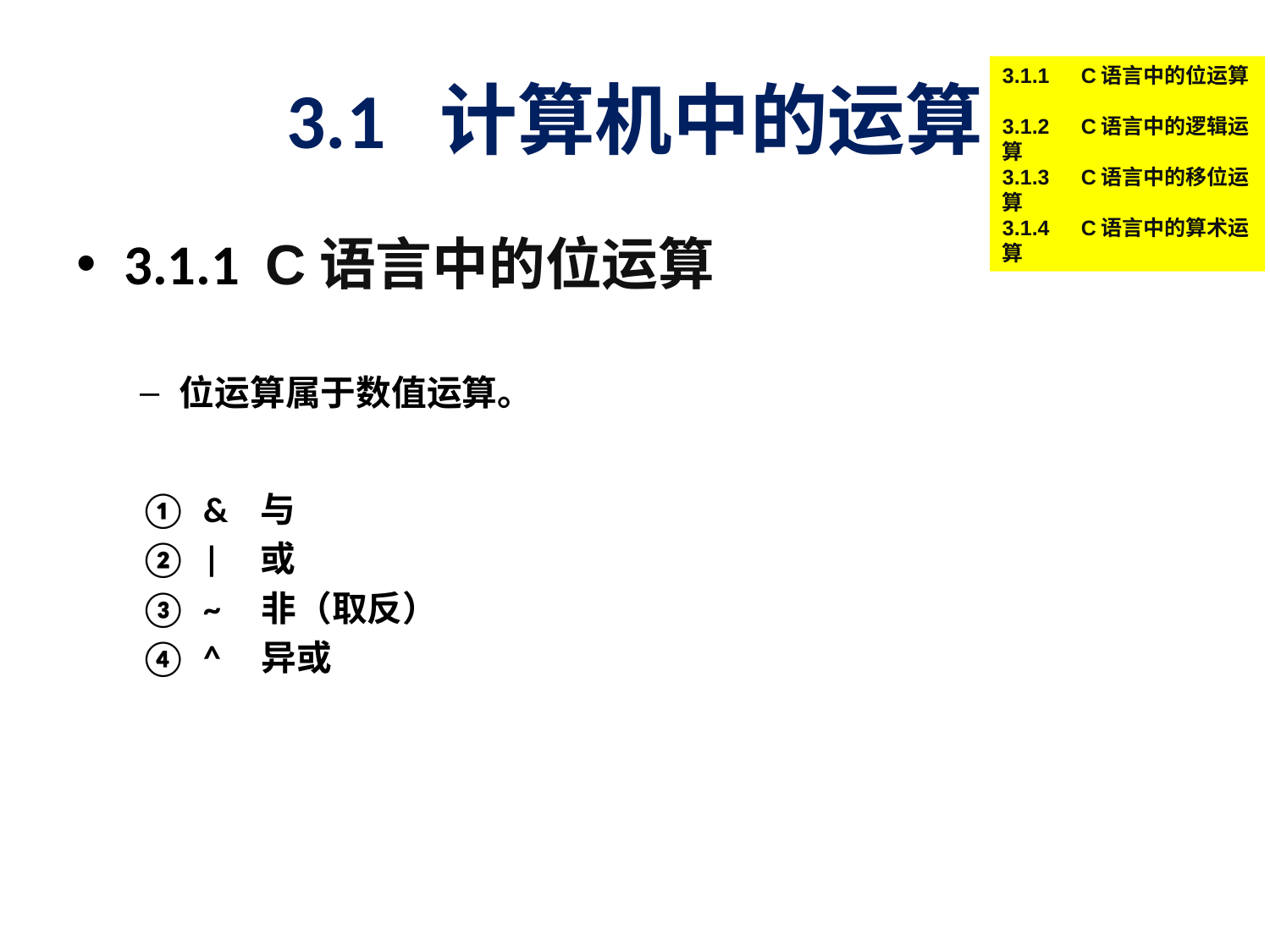

# 3.1  计算机中的运算
3.1.1　C语言中的位运算
3.1.2　C语言中的逻辑运算
3.1.3　C语言中的移位运算
3.1.4　C语言中的算术运算
3.1.1  C语言中的位运算

位运算属于数值运算。

&   与
|    或
~    非（取反）
^    异或